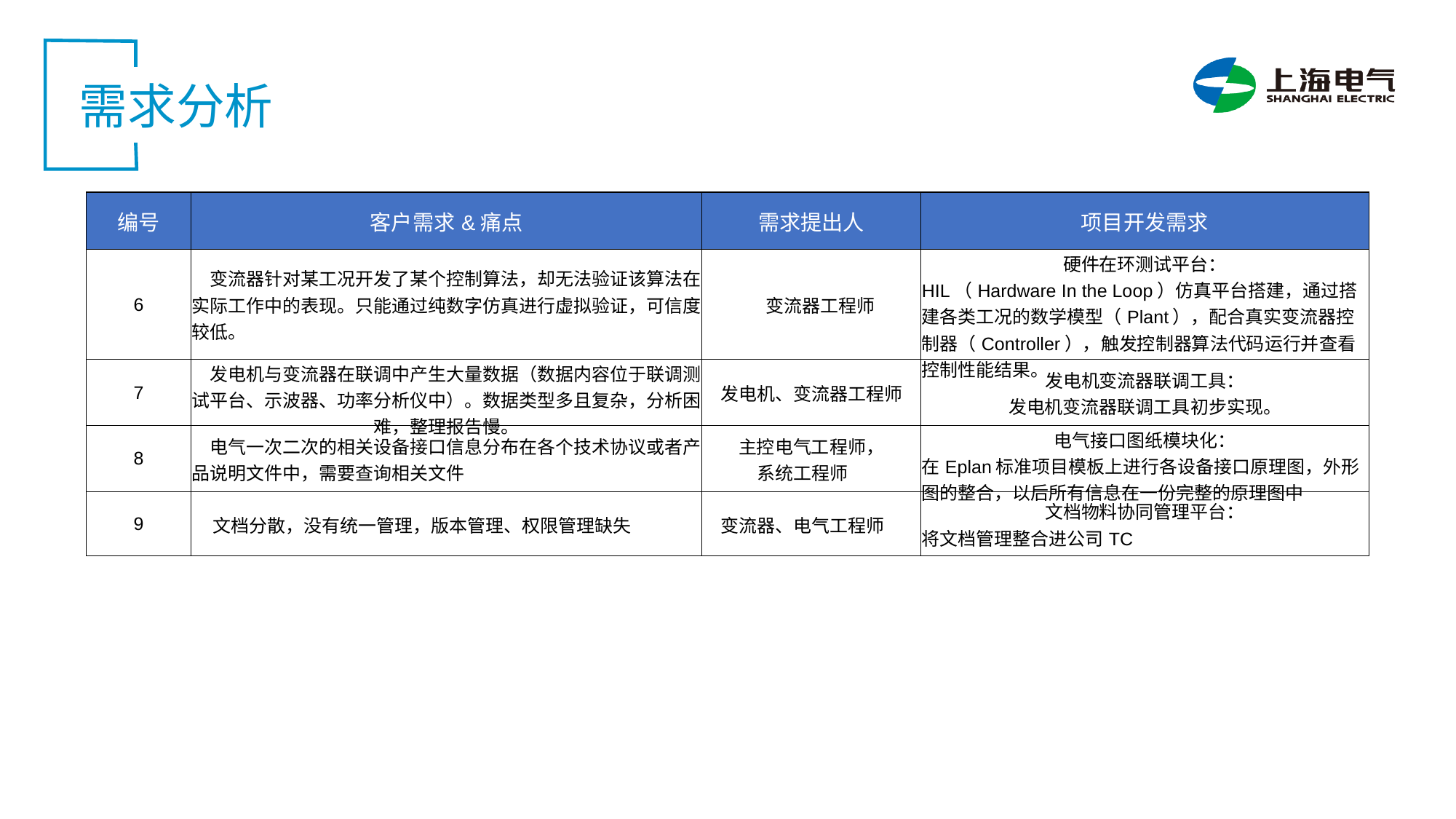

需求分析
| 编号 | 客户需求&痛点 | 需求提出人 | 项目开发需求 |
| --- | --- | --- | --- |
| 6 | 变流器针对某工况开发了某个控制算法，却无法验证该算法在实际工作中的表现。只能通过纯数字仿真进行虚拟验证，可信度较低。 | 变流器工程师 | 硬件在环测试平台： HIL（Hardware In the Loop）仿真平台搭建，通过搭建各类工况的数学模型（Plant），配合真实变流器控制器（Controller），触发控制器算法代码运行并查看控制性能结果。 |
| 7 | 发电机与变流器在联调中产生大量数据（数据内容位于联调测试平台、示波器、功率分析仪中）。数据类型多且复杂，分析困难，整理报告慢。 | 发电机、变流器工程师 | 发电机变流器联调工具： 发电机变流器联调工具初步实现。 |
| 8 | 电气一次二次的相关设备接口信息分布在各个技术协议或者产品说明文件中，需要查询相关文件 | 主控电气工程师， 系统工程师 | 电气接口图纸模块化： 在Eplan标准项目模板上进行各设备接口原理图，外形图的整合，以后所有信息在一份完整的原理图中 |
| 9 | 文档分散，没有统一管理，版本管理、权限管理缺失 | 变流器、电气工程师 | 文档物料协同管理平台： 将文档管理整合进公司TC |